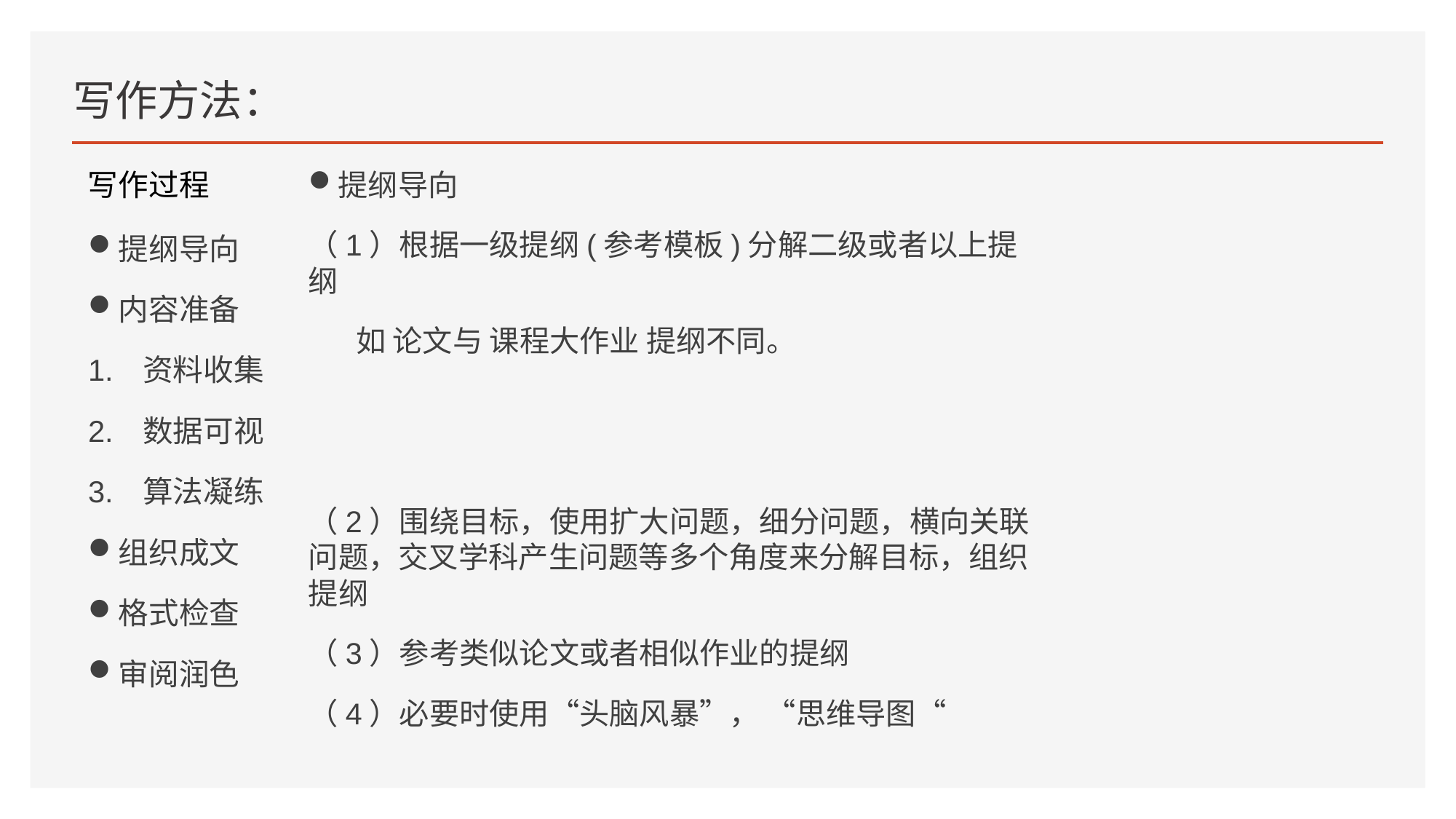

# 写作方法：
写作过程
提纲导向
（1）根据一级提纲(参考模板)分解二级或者以上提纲
      如 论文与 课程大作业 提纲不同。

（2）围绕目标，使用扩大问题，细分问题，横向关联问题，交叉学科产生问题等多个角度来分解目标，组织提纲
（3）参考类似论文或者相似作业的提纲
（4）必要时使用“头脑风暴”， “思维导图“

提纲导向
内容准备
资料收集
数据可视
算法凝练
组织成文
格式检查
审阅润色